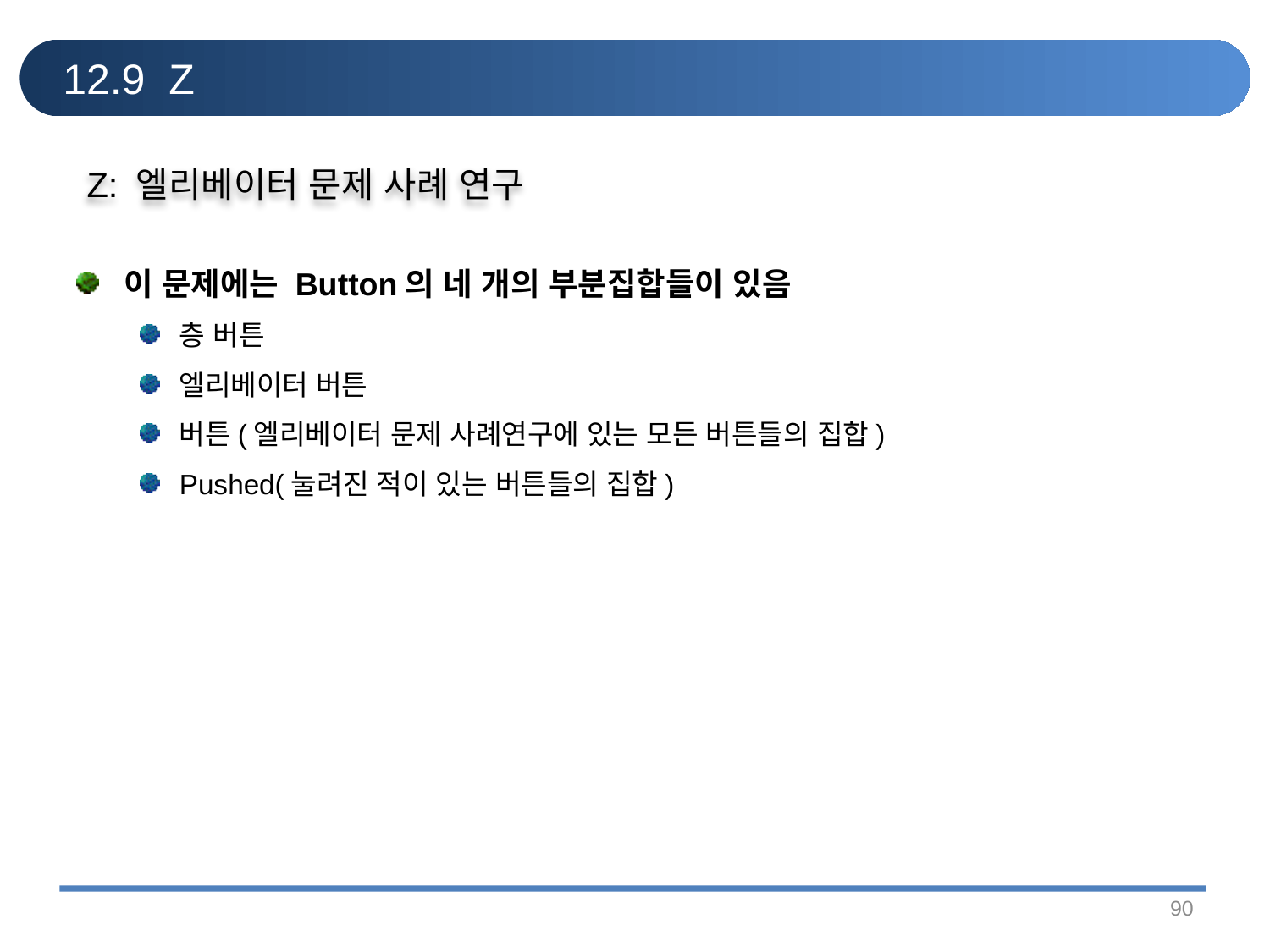

# 12.9  Z
Z: 엘리베이터 문제 사례 연구
이 문제에는 Button의 네 개의 부분집합들이 있음
층 버튼
엘리베이터 버튼
버튼(엘리베이터 문제 사례연구에 있는 모든 버튼들의 집합)
Pushed(눌려진 적이 있는 버튼들의 집합)
90